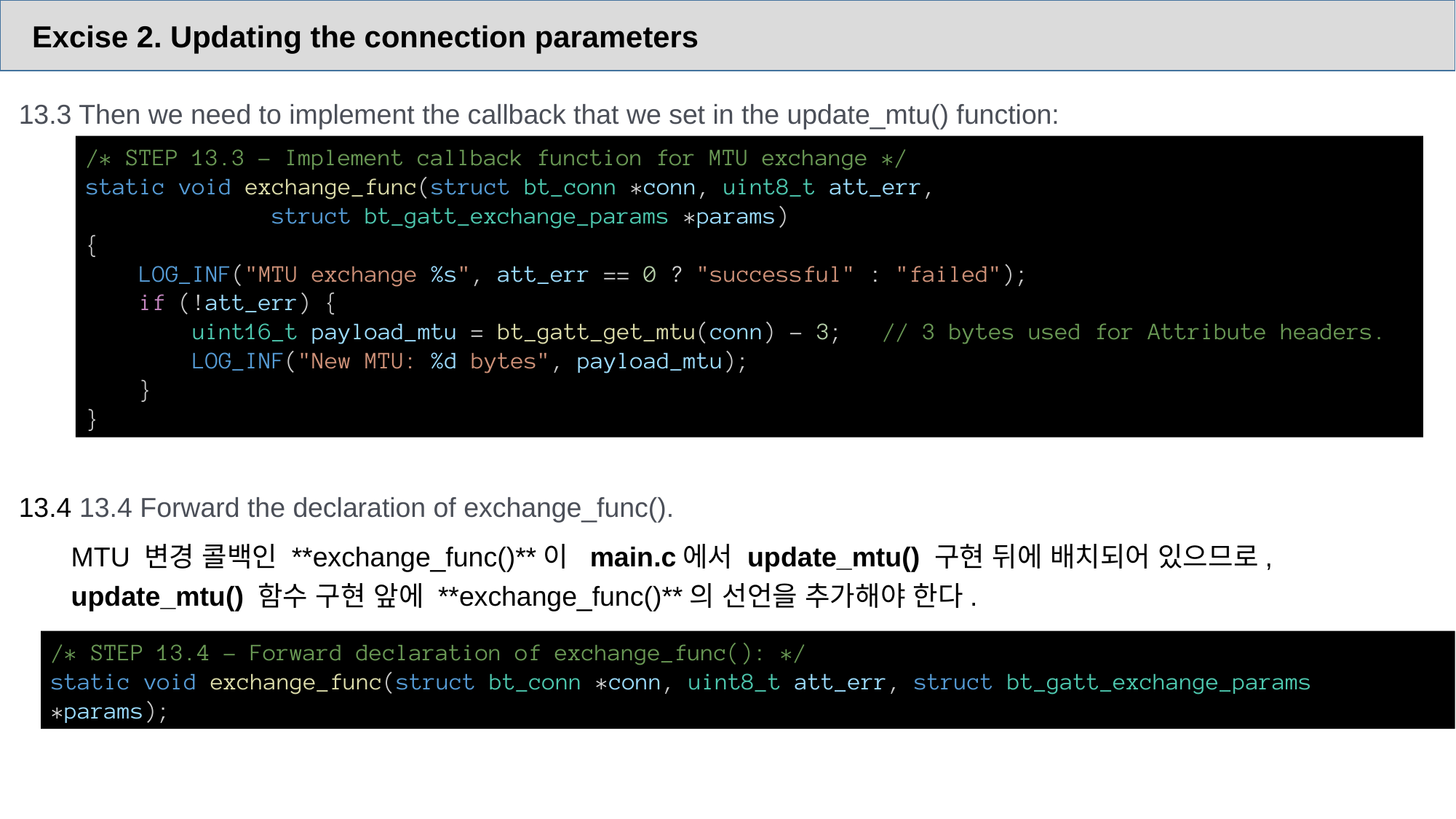

Excise 2. Updating the connection parameters
13.3 Then we need to implement the callback that we set in the update_mtu() function:

13.4 13.4 Forward the declaration of exchange_func().

/* STEP 13.3 - Implement callback function for MTU exchange */
static void exchange_func(struct bt_conn *conn, uint8_t att_err,
              struct bt_gatt_exchange_params *params)
{
    LOG_INF("MTU exchange %s", att_err == 0 ? "successful" : "failed");
    if (!att_err) {
        uint16_t payload_mtu = bt_gatt_get_mtu(conn) - 3;   // 3 bytes used for Attribute headers.
        LOG_INF("New MTU: %d bytes", payload_mtu);
    }
}

MTU 변경 콜백인 **exchange_func()**이  main.c에서 update_mtu() 구현 뒤에 배치되어 있으므로, update_mtu() 함수 구현 앞에 **exchange_func()**의 선언을 추가해야 한다.
/* STEP 13.4 - Forward declaration of exchange_func(): */
static void exchange_func(struct bt_conn *conn, uint8_t att_err, struct bt_gatt_exchange_params *params);